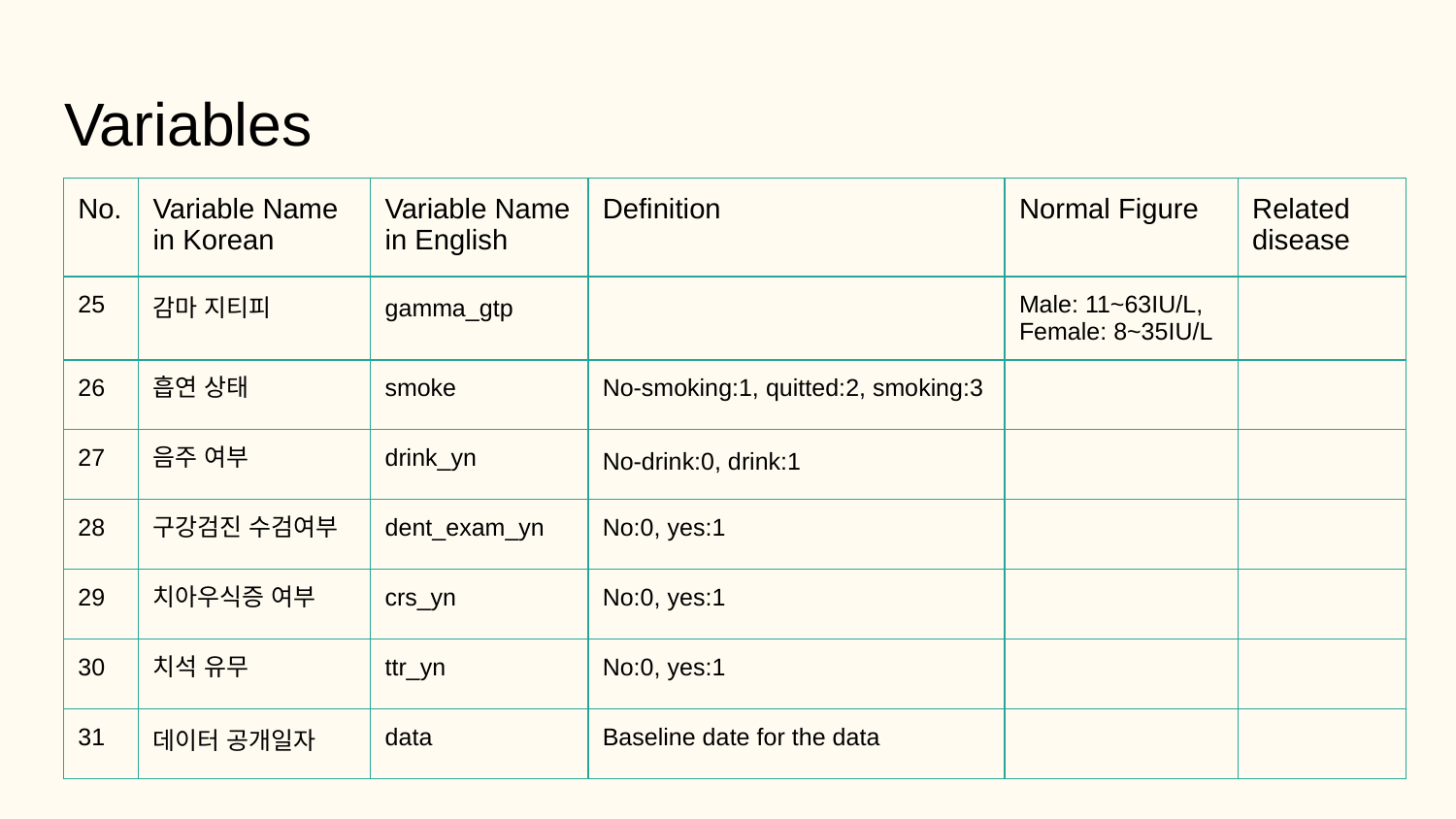

# Variables
| No. | Variable Name in Korean | Variable Name in English | Definition | Normal Figure | Related disease |
| --- | --- | --- | --- | --- | --- |
| 25 | 감마 지티피 | gamma\_gtp |  | Male: 11~63IU/L, Female: 8~35IU/L |  |
| 26 | 흡연 상태 | smoke | No-smoking:1, quitted:2, smoking:3 |  |  |
| 27 | 음주 여부 | drink\_yn | No-drink:0, drink:1 |  |  |
| 28 | 구강검진 수검여부 | dent\_exam\_yn | No:0, yes:1 |  |  |
| 29 | 치아우식증 여부 | crs\_yn | No:0, yes:1 |  |  |
| 30 | 치석 유무 | ttr\_yn | No:0, yes:1 |  |  |
| 31 | 데이터 공개일자 | data | Baseline date for the data |  |  |